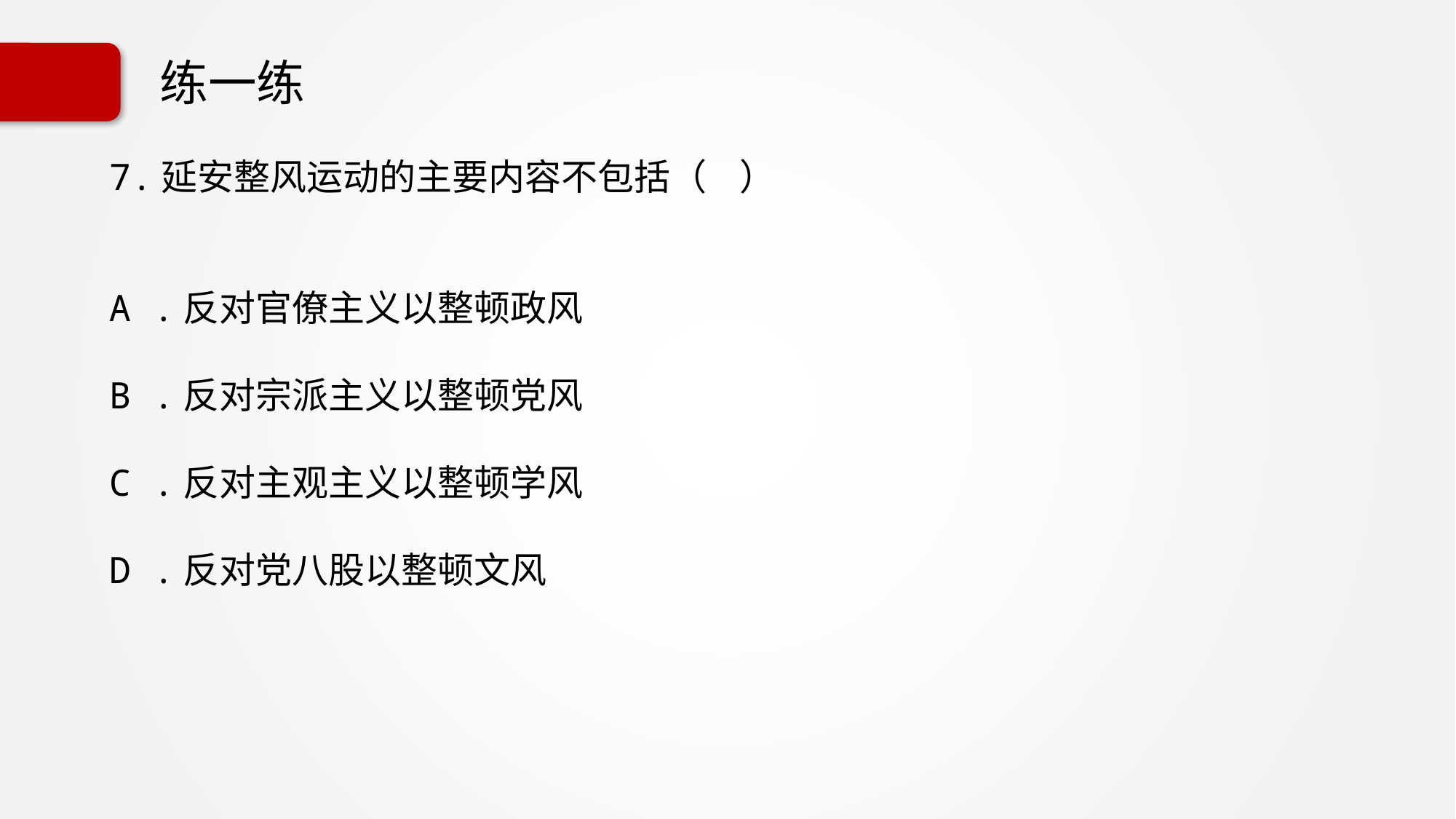

# 练一练
7.延安整风运动的主要内容不包括（    ）

A .反对官僚主义以整顿政风

B .反对宗派主义以整顿党风

C .反对主观主义以整顿学风

D .反对党八股以整顿文风